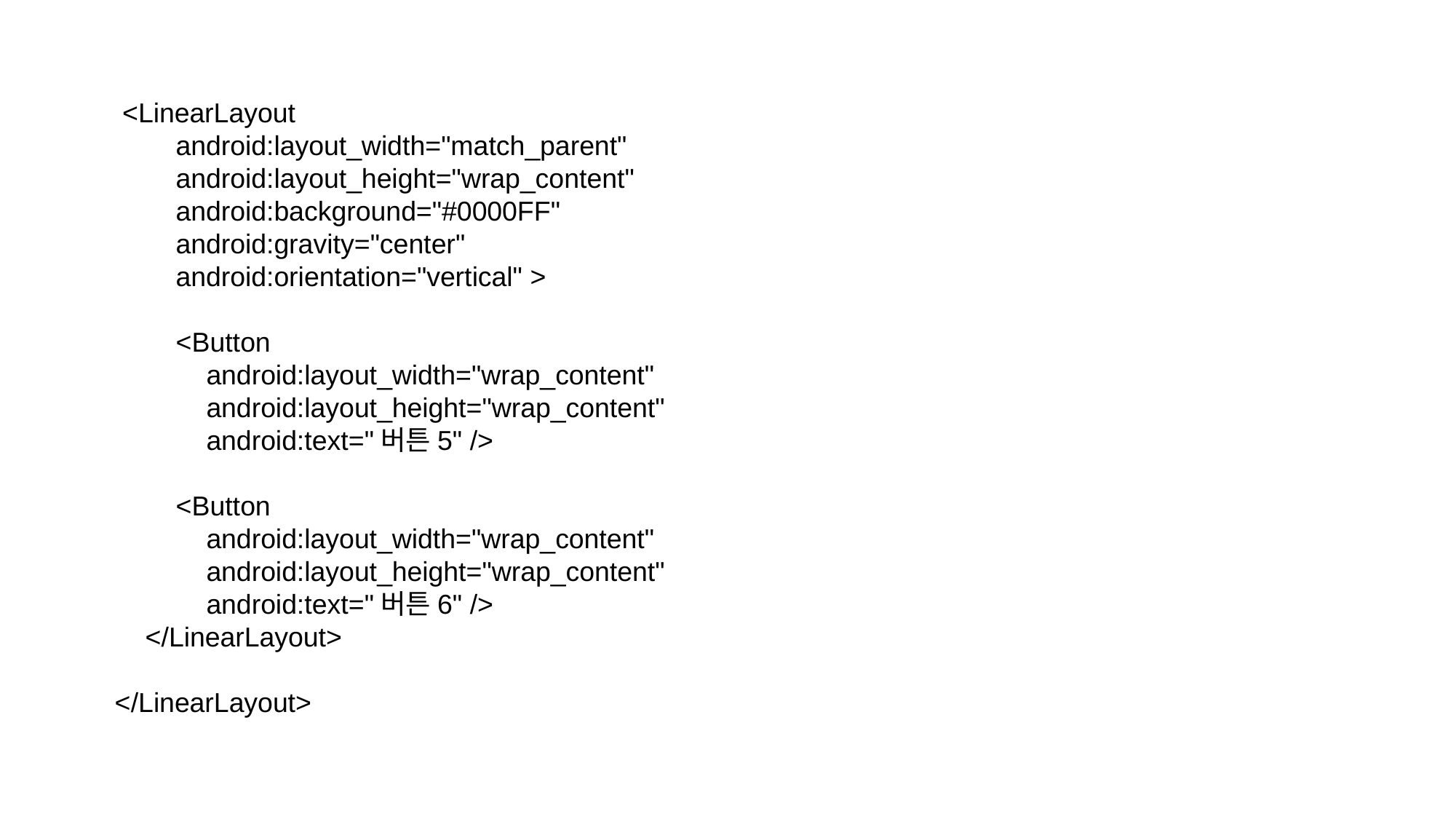

<LinearLayout
        android:layout_width="match_parent"
        android:layout_height="wrap_content"
        android:background="#0000FF"
        android:gravity="center"
        android:orientation="vertical" >

        <Button
            android:layout_width="wrap_content"
            android:layout_height="wrap_content"
            android:text="버튼5" />

        <Button
            android:layout_width="wrap_content"
            android:layout_height="wrap_content"
            android:text="버튼6" />
    </LinearLayout>

</LinearLayout>